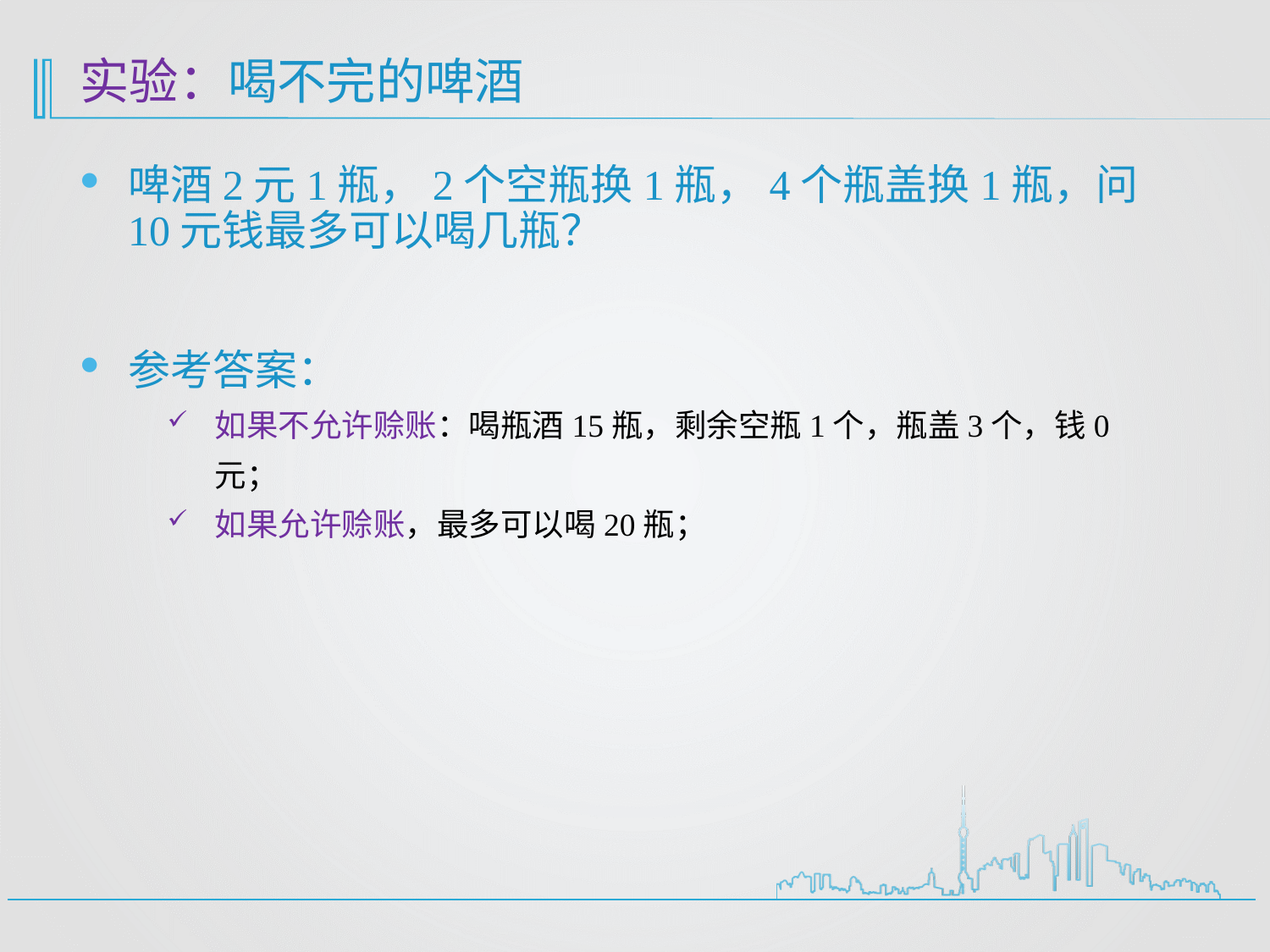

# 实验：喝不完的啤酒
啤酒2元1瓶，2个空瓶换1瓶，4个瓶盖换1瓶，问10元钱最多可以喝几瓶？

参考答案：
如果不允许赊账：喝瓶酒15瓶，剩余空瓶1个，瓶盖3个，钱0元；
如果允许赊账，最多可以喝20瓶；